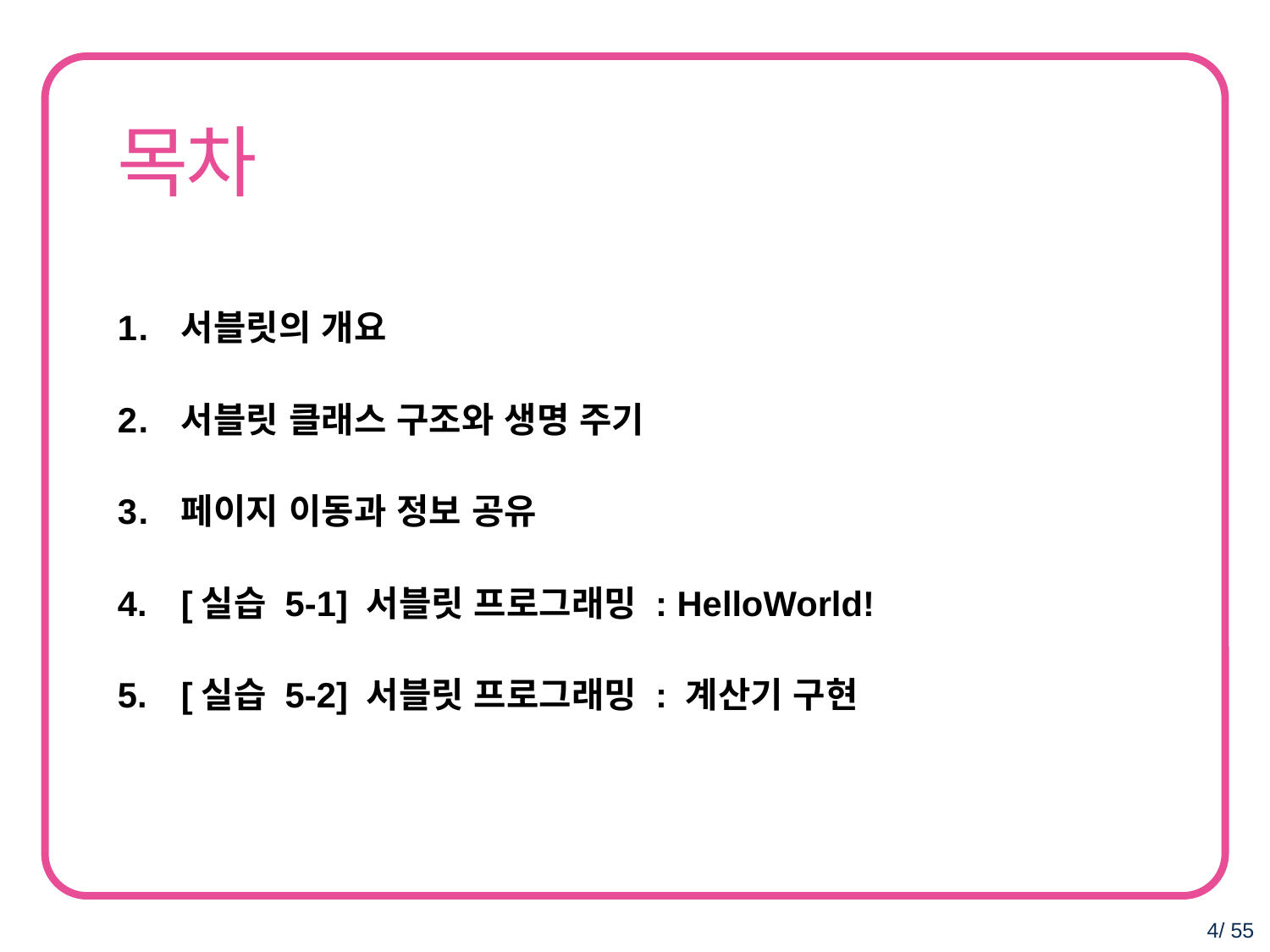

서블릿의 개요
서블릿 클래스 구조와 생명 주기
페이지 이동과 정보 공유
[실습 5-1] 서블릿 프로그래밍 : HelloWorld!
[실습 5-2] 서블릿 프로그래밍 : 계산기 구현